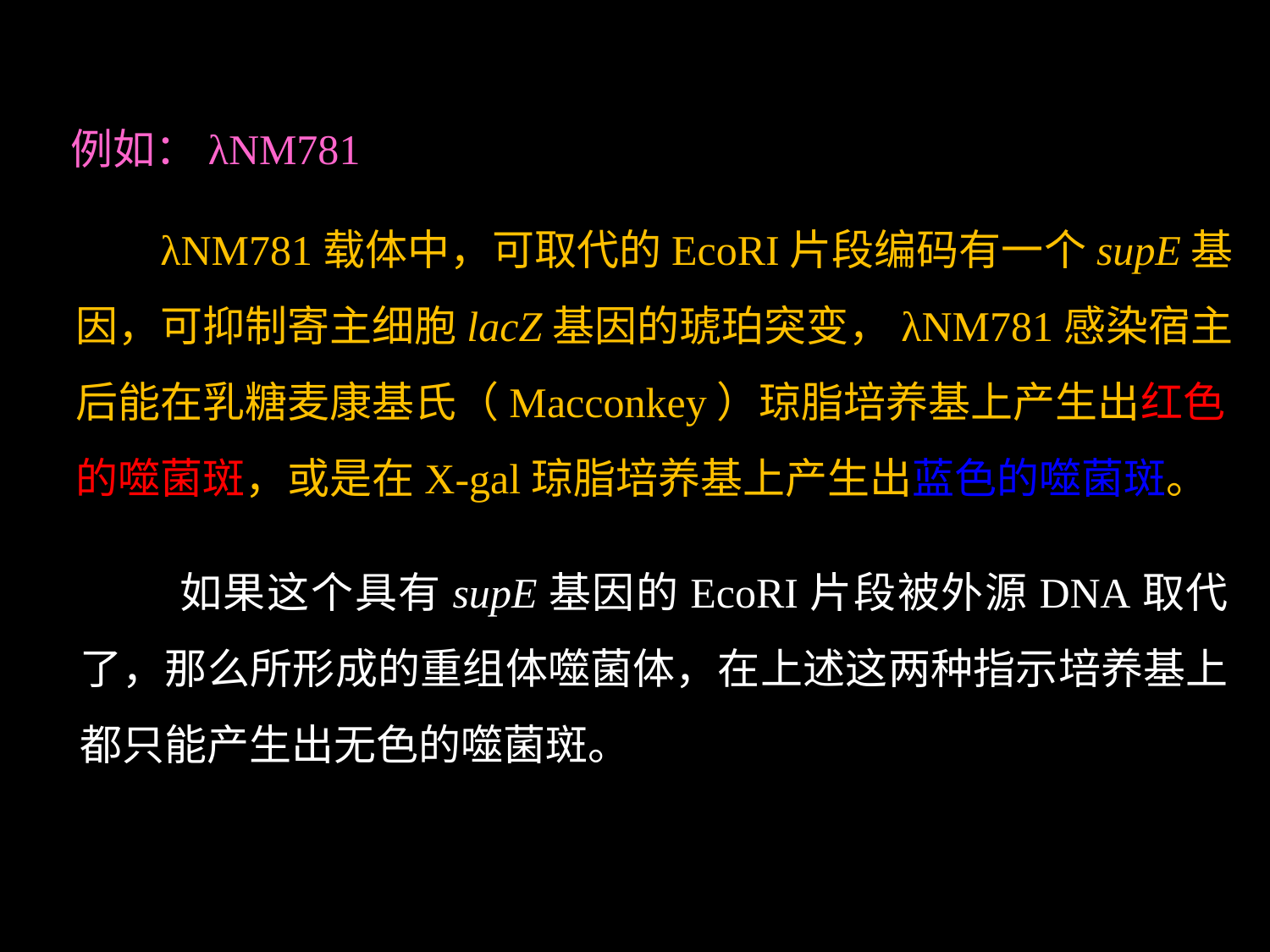

例如：λNM781
        λNM781载体中，可取代的EcoRI片段编码有一个supE基因，可抑制寄主细胞lacZ基因的琥珀突变，λNM781感染宿主后能在乳糖麦康基氏（Macconkey）琼脂培养基上产生出红色的噬菌斑，或是在X-gal琼脂培养基上产生出蓝色的噬菌斑。
        如果这个具有supE基因的EcoRI片段被外源DNA取代了，那么所形成的重组体噬菌体，在上述这两种指示培养基上都只能产生出无色的噬菌斑。